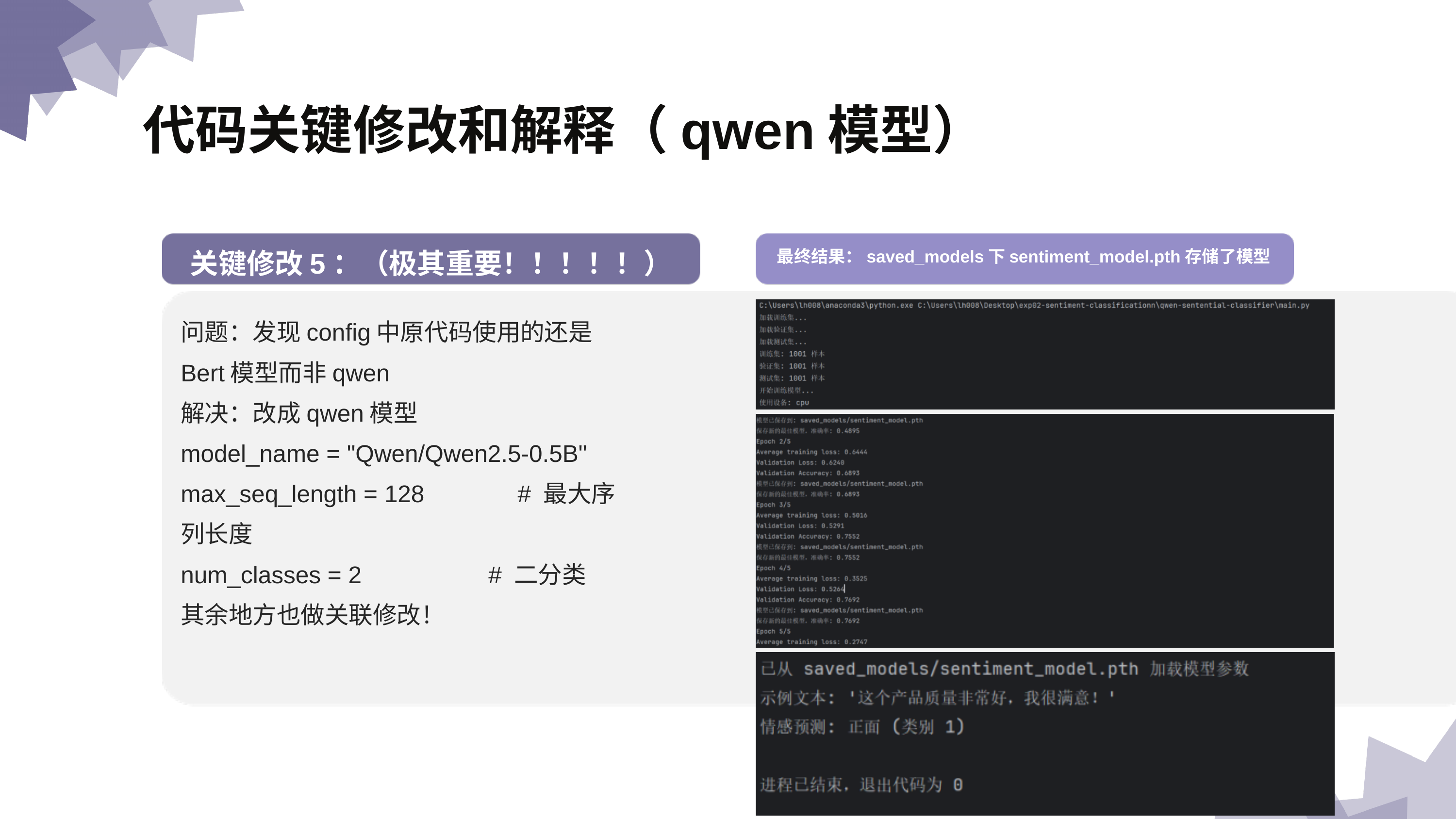

代码关键修改和解释（qwen模型）

关键修改5：（极其重要！！！！！）
最终结果：saved_models下sentiment_model.pth存储了模型

问题：发现config中原代码使用的还是Bert模型而非qwen
解决：改成qwen模型
model_name = "Qwen/Qwen2.5-0.5B"
max_seq_length = 128              # 最大序列长度
num_classes = 2                   # 二分类
其余地方也做关联修改！